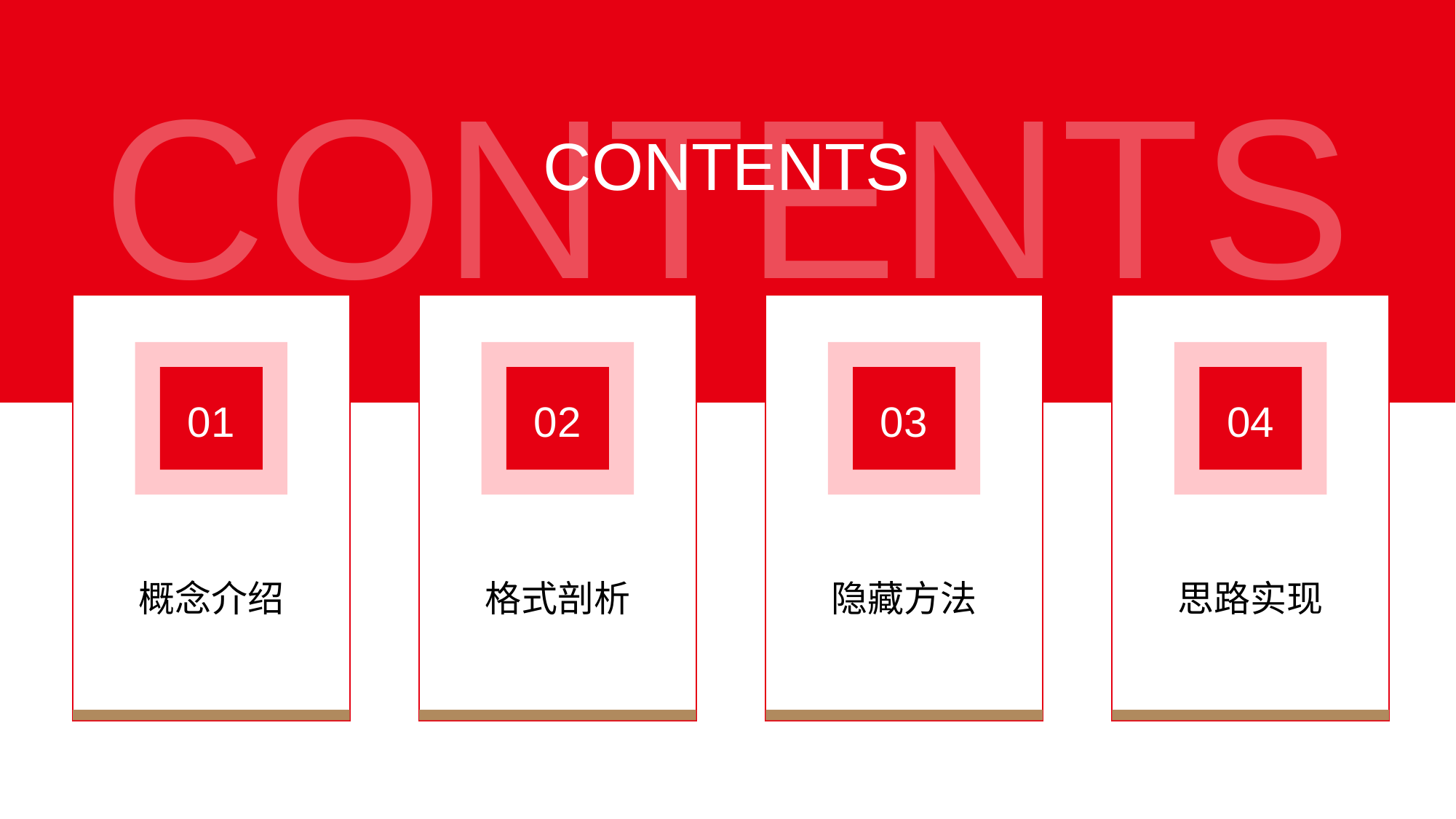

CONTENTS
CONTENTS

01
概念介绍

02
格式剖析

03
隐藏方法

04
思路实现